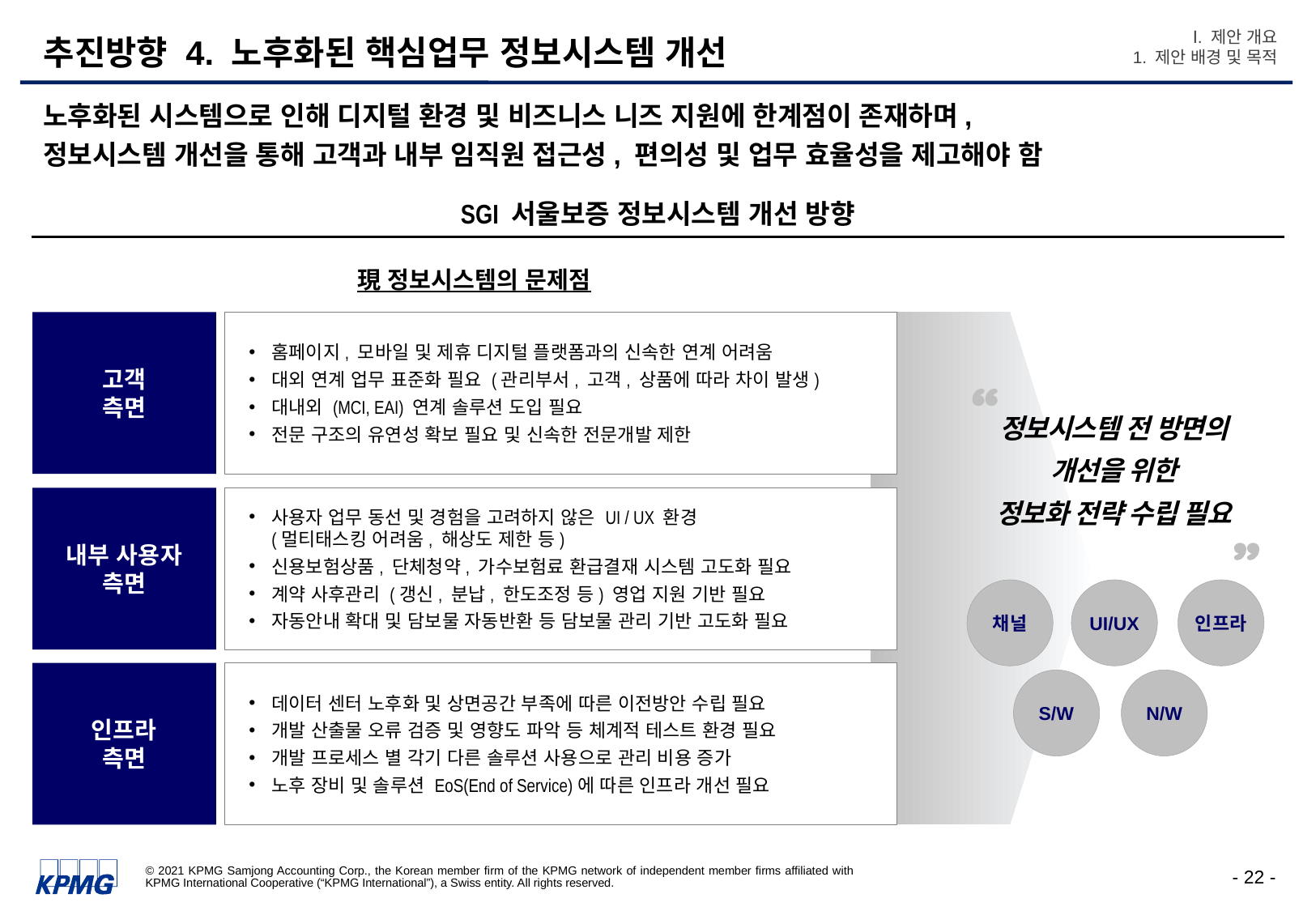

Ⅰ. 제안 개요
1. 제안 배경 및 목적
# 추진방향 4. 노후화된 핵심업무 정보시스템 개선
노후화된 시스템으로 인해 디지털 환경 및 비즈니스 니즈 지원에 한계점이 존재하며,
정보시스템 개선을 통해 고객과 내부 임직원 접근성, 편의성 및 업무 효율성을 제고해야 함
SGI 서울보증 정보시스템 개선 방향
現 정보시스템의 문제점
고객
측면
홈페이지, 모바일 및 제휴 디지털 플랫폼과의 신속한 연계 어려움
대외 연계 업무 표준화 필요 (관리부서, 고객, 상품에 따라 차이 발생)
대내외 (MCI, EAI) 연계 솔루션 도입 필요
전문 구조의 유연성 확보 필요 및 신속한 전문개발 제한
내부 사용자
측면
사용자 업무 동선 및 경험을 고려하지 않은 UI / UX 환경
(멀티태스킹 어려움, 해상도 제한 등)
신용보험상품, 단체청약, 가수보험료 환급결재 시스템 고도화 필요
계약 사후관리 (갱신, 분납, 한도조정 등) 영업 지원 기반 필요
자동안내 확대 및 담보물 자동반환 등 담보물 관리 기반 고도화 필요
인프라
측면
데이터 센터 노후화 및 상면공간 부족에 따른 이전방안 수립 필요
개발 산출물 오류 검증 및 영향도 파악 등 체계적 테스트 환경 필요
개발 프로세스 별 각기 다른 솔루션 사용으로 관리 비용 증가
노후 장비 및 솔루션 EoS(End of Service)에 따른 인프라 개선 필요

정보시스템 전 방면의
개선을 위한
정보화 전략 수립 필요

채널
UI/UX
인프라
S/W
N/W